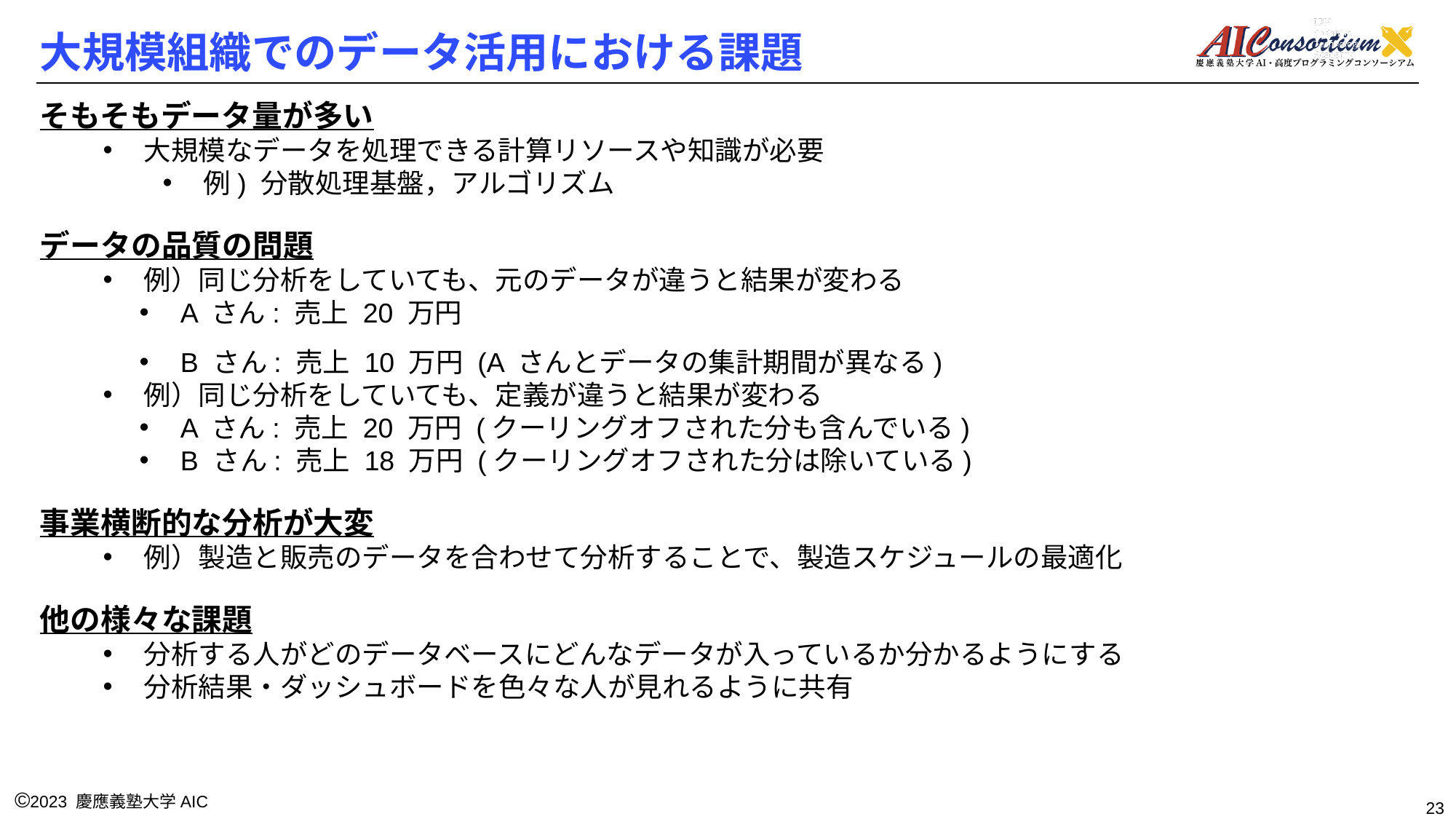

# 大規模組織でのデータ活用における課題
そもそもデータ量が多い
大規模なデータを処理できる計算リソースや知識が必要
例) 分散処理基盤，アルゴリズム
データの品質の問題
例）同じ分析をしていても、元のデータが違うと結果が変わる
A さん: 売上 20 万円
B さん: 売上 10 万円 (A さんとデータの集計期間が異なる)
例）同じ分析をしていても、定義が違うと結果が変わる
A さん: 売上 20 万円 (クーリングオフされた分も含んでいる)
B さん: 売上 18 万円 (クーリングオフされた分は除いている)
事業横断的な分析が大変
例）製造と販売のデータを合わせて分析することで、製造スケジュールの最適化
他の様々な課題
分析する人がどのデータベースにどんなデータが入っているか分かるようにする
分析結果・ダッシュボードを色々な人が見れるように共有
23